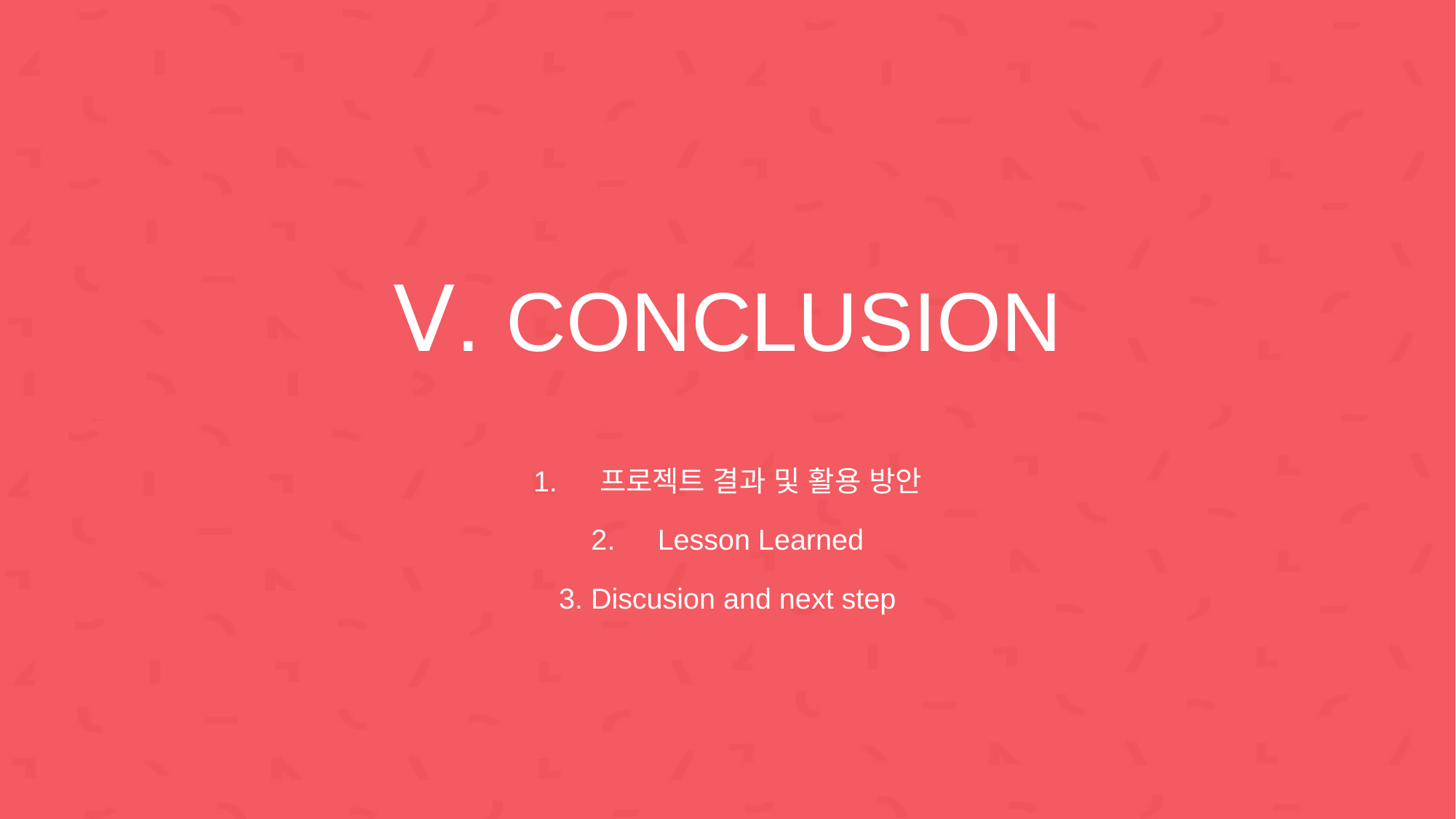

Ⅴ. CONCLUSION

프로젝트 결과 및 활용 방안
Lesson Learned
3. Discusion and next step